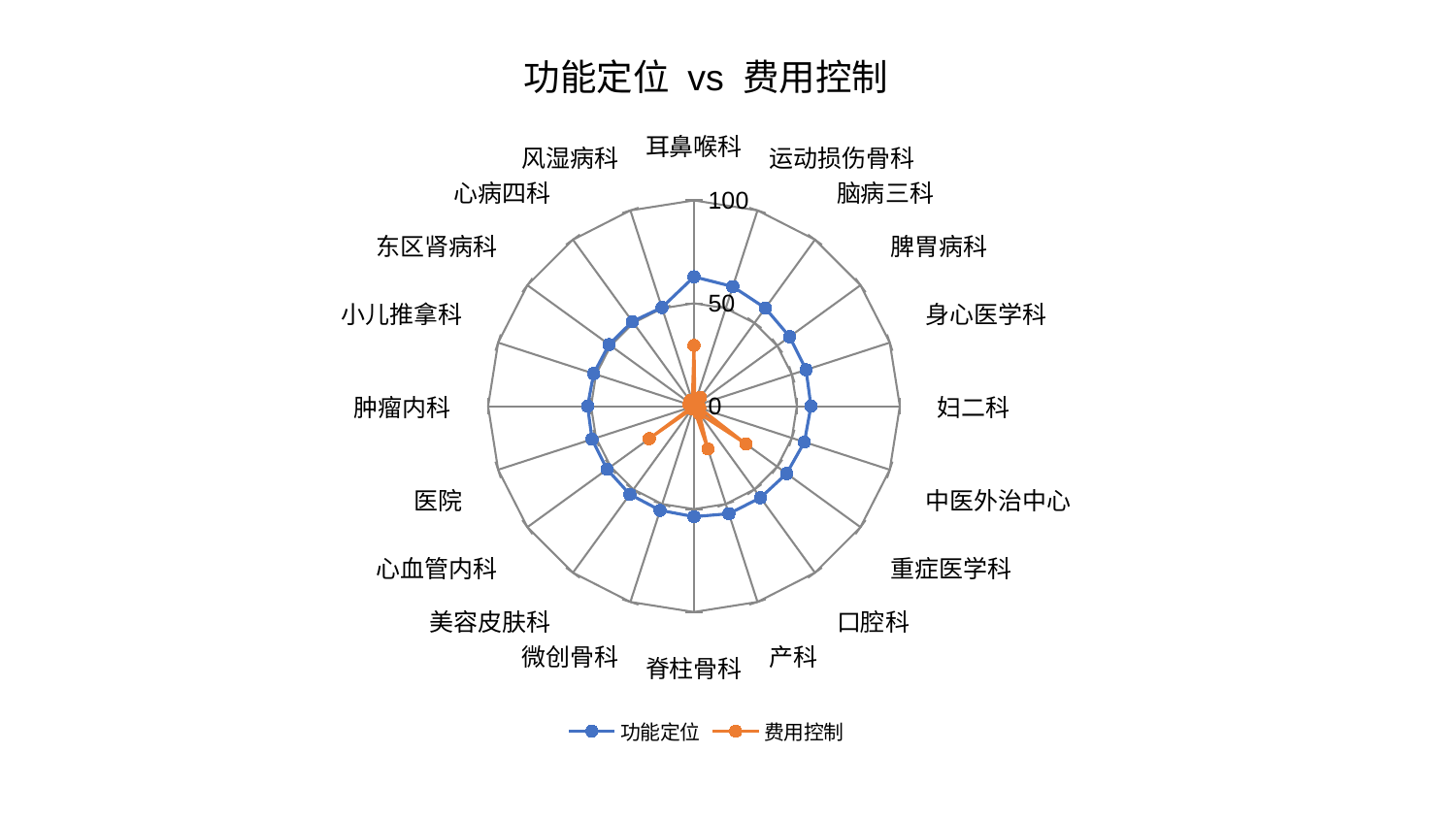

### Chart: 功能定位 vs 费用控制

| Category | 功能定位 | 费用控制 |
|---|---|---|
| 耳鼻喉科 | 62.86801463411464 | 29.505770841879716 |
| 运动损伤骨科 | 61.116034924647174 | 1.338550962197328 |
| 脑病三科 | 58.94798759623684 | 5.305186709509818 |
| 脾胃病科 | 57.44530476867091 | 1.8699824631638622 |
| 身心医学科 | 57.27289954636482 | 0.954570924464401 |
| 妇二科 | 56.835676578162854 | 2.417656072795368 |
| 中医外治中心 | 56.424828079309606 | 2.9053202875422484 |
| 重症医学科 | 55.67197945612887 | 31.28968040351406 |
| 口腔科 | 54.99708453578119 | 4.373660004937506 |
| 产科 | 54.932942104225546 | 21.848520456399132 |
| 脊柱骨科 | 53.68751635597413 | 1.429511317463097 |
| 微创骨科 | 53.21593041592734 | 1.413201776745101 |
| 美容皮肤科 | 52.96695437390435 | 1.649955077139034 |
| 心血管内科 | 52.19226498785814 | 26.85936069338884 |
| 医院 | 52.05122584470744 | 0.8475689803018152 |
| 肿瘤内科 | 51.645073592582996 | 1.1503525840262077 |
| 小儿推拿科 | 51.25381514281433 | 2.5776882826145346 |
| 东区肾病科 | 50.96476371653704 | 1.649078684322559 |
| 心病四科 | 50.87449314751419 | 3.276187088177812 |
| 风湿病科 | 50.42916279278174 | 2.6063980048152926 |
34